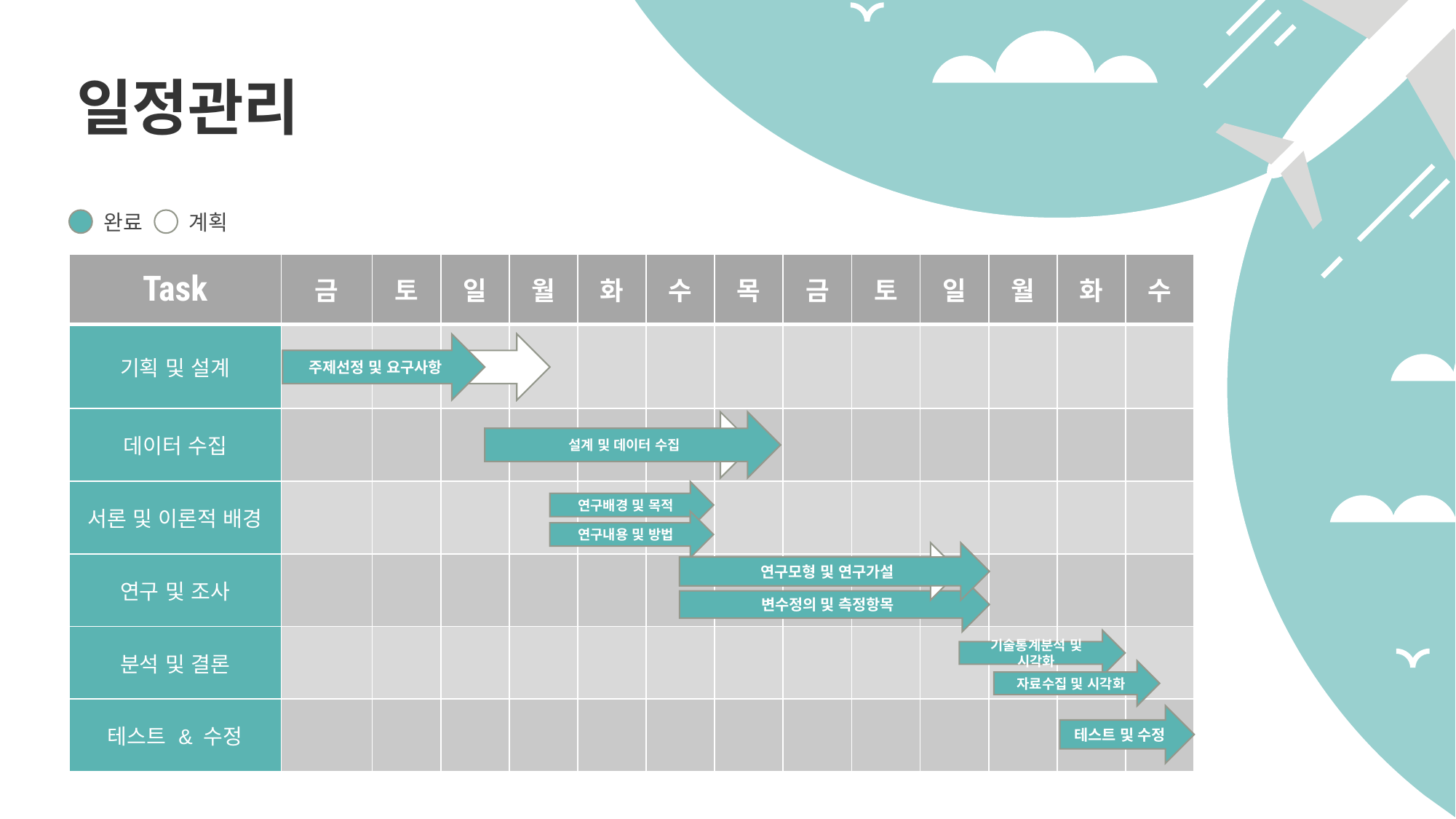

일정관리
완료
계획

| Task | 금 | 토 | 일 | 월 | 화 | 수 | 목 | 금 | 토 | 일 | 월 | 화 | 수 |
| --- | --- | --- | --- | --- | --- | --- | --- | --- | --- | --- | --- | --- | --- |
| 기획 및 설계 |  |  |  |  |  |  |  |  |  |  |  |  |  |
| 데이터 수집 |  |  |  |  |  |  |  |  |  |  |  |  |  |
| 서론 및 이론적 배경 |  |  |  |  |  |  |  |  |  |  |  |  |  |
| 연구 및 조사 |  |  |  |  |  |  |  |  |  |  |  |  |  |
| 분석 및 결론 |  |  |  |  |  |  |  |  |  |  |  |  |  |
| 테스트 & 수정 |  |  |  |  |  |  |  |  |  |  |  |  |  |

주제선정 및 요구사항

설계 및 데이터 수집
연구배경 및 목적
연구내용 및 방법

연구모형 및 연구가설
변수정의 및 측정항목
기술통계분석 및 시각화
자료수집 및 시각화
테스트 및 수정